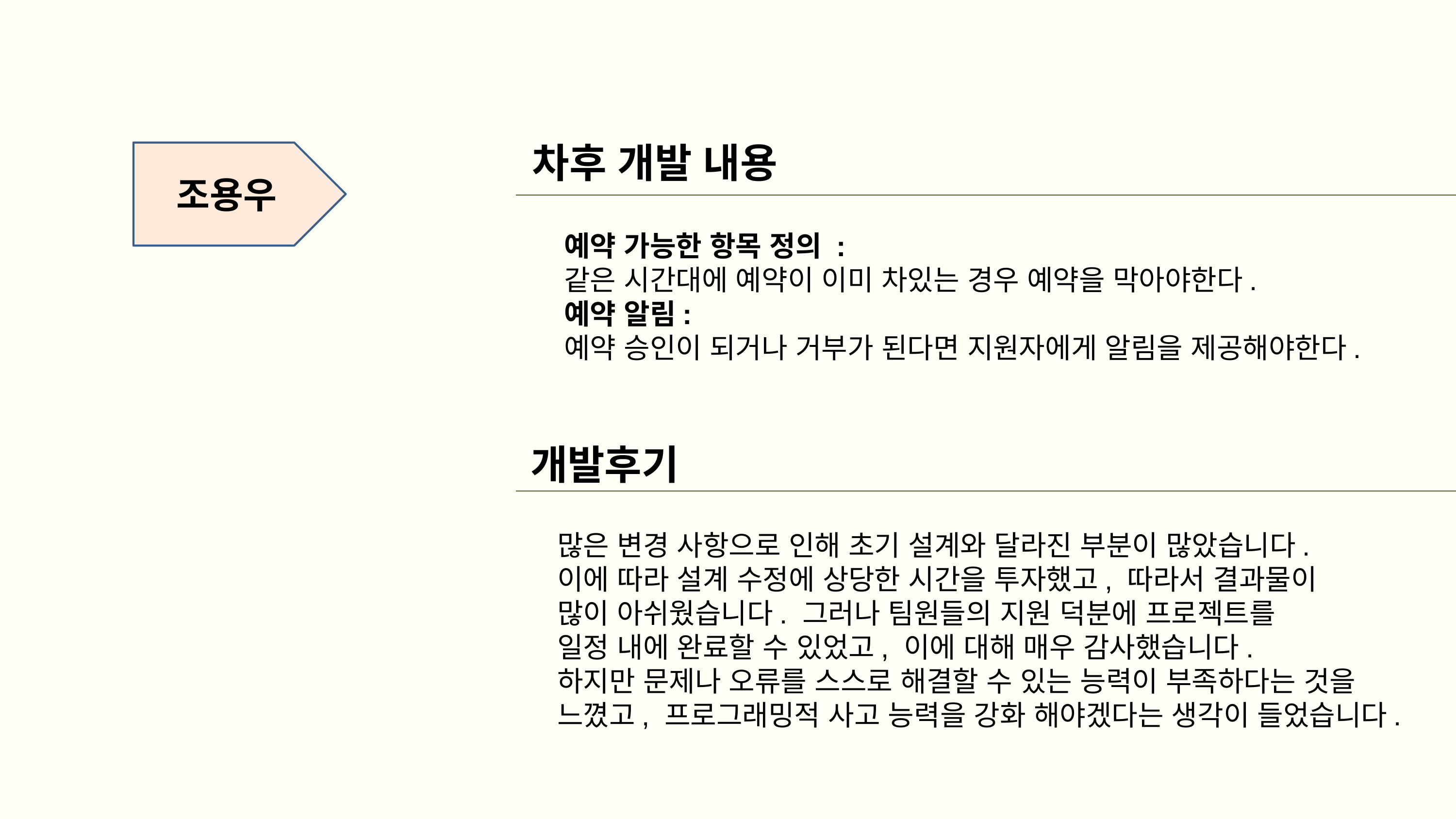

차후 개발 내용
조용우
예약 가능한 항목 정의 :
같은 시간대에 예약이 이미 차있는 경우 예약을 막아야한다.
예약 알림:
예약 승인이 되거나 거부가 된다면 지원자에게 알림을 제공해야한다.
개발후기

많은 변경 사항으로 인해 초기 설계와 달라진 부분이 많았습니다.
이에 따라 설계 수정에 상당한 시간을 투자했고, 따라서 결과물이
많이 아쉬웠습니다. 그러나 팀원들의 지원 덕분에 프로젝트를
일정 내에 완료할 수 있었고, 이에 대해 매우 감사했습니다.
하지만 문제나 오류를 스스로 해결할 수 있는 능력이 부족하다는 것을
느꼈고, 프로그래밍적 사고 능력을 강화 해야겠다는 생각이 들었습니다.